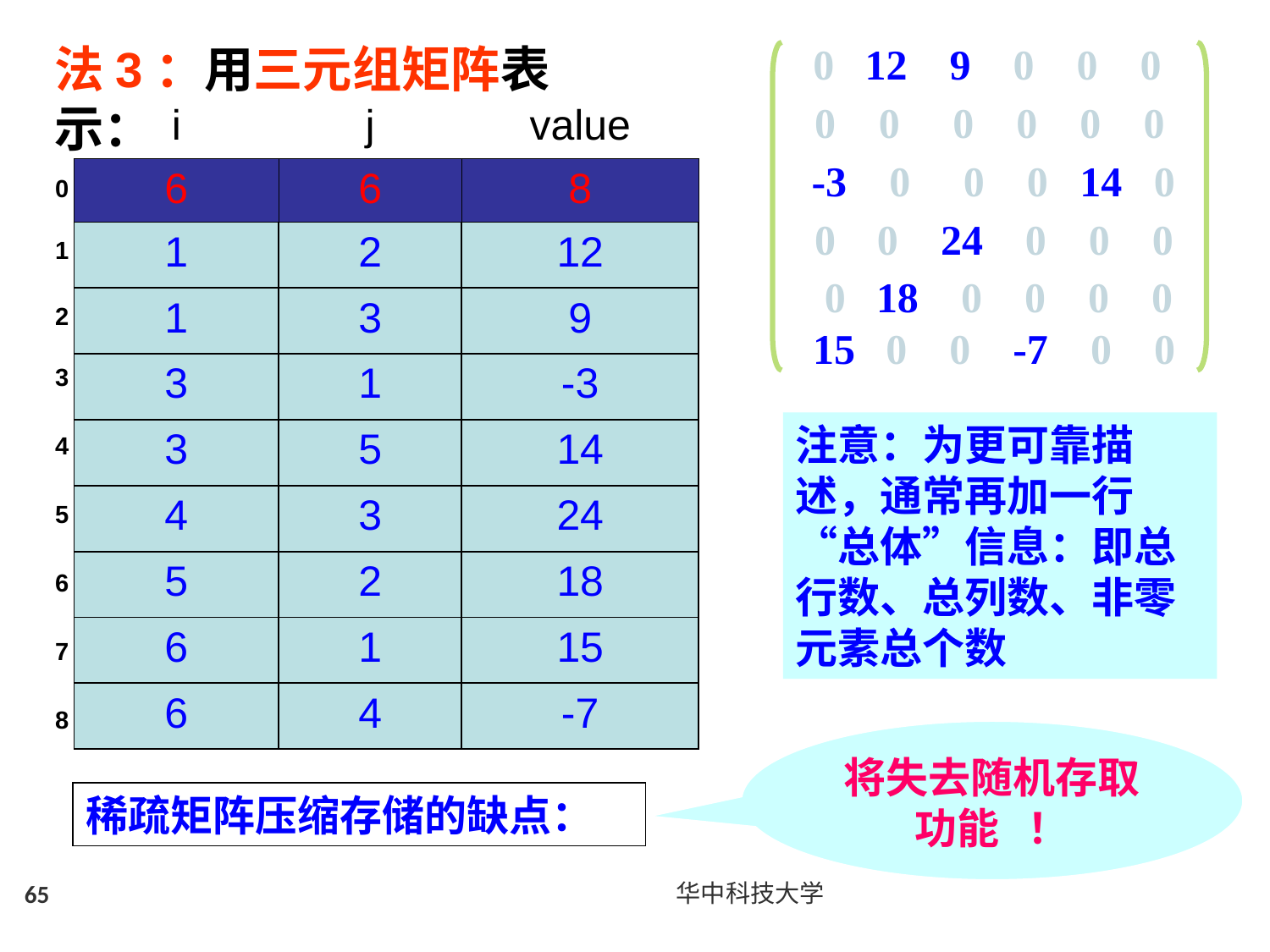

法3：用三元组矩阵表示：

0     12    9    0    0    0

0       0     0    0    0    0
  -3    0     0    0   14   0
0      0    24    0    0    0
0     18    0    0    0    0
15     0    0    -7    0    0
| i | j | value |
| --- | --- | --- |
| 6 | 6 | 8 |
| --- | --- | --- |
| 0 |
| --- |
| 1 |
| 2 |
| 3 |
| 4 |
| 5 |
| 6 |
| 7 |
| 8 |
| 1 | 2 | 12 |
| --- | --- | --- |
| 1 | 3 | 9 |
| 3 | 1 | -3 |
| 3 | 5 | 14 |
| 4 | 3 | 24 |
| 5 | 2 | 18 |
| 6 | 1 | 15 |
| 6 | 4 | -7 |
注意：为更可靠描述，通常再加一行“总体”信息：即总行数、总列数、非零元素总个数
将失去随机存取功能   ！
稀疏矩阵压缩存储的缺点：
65
华中科技大学